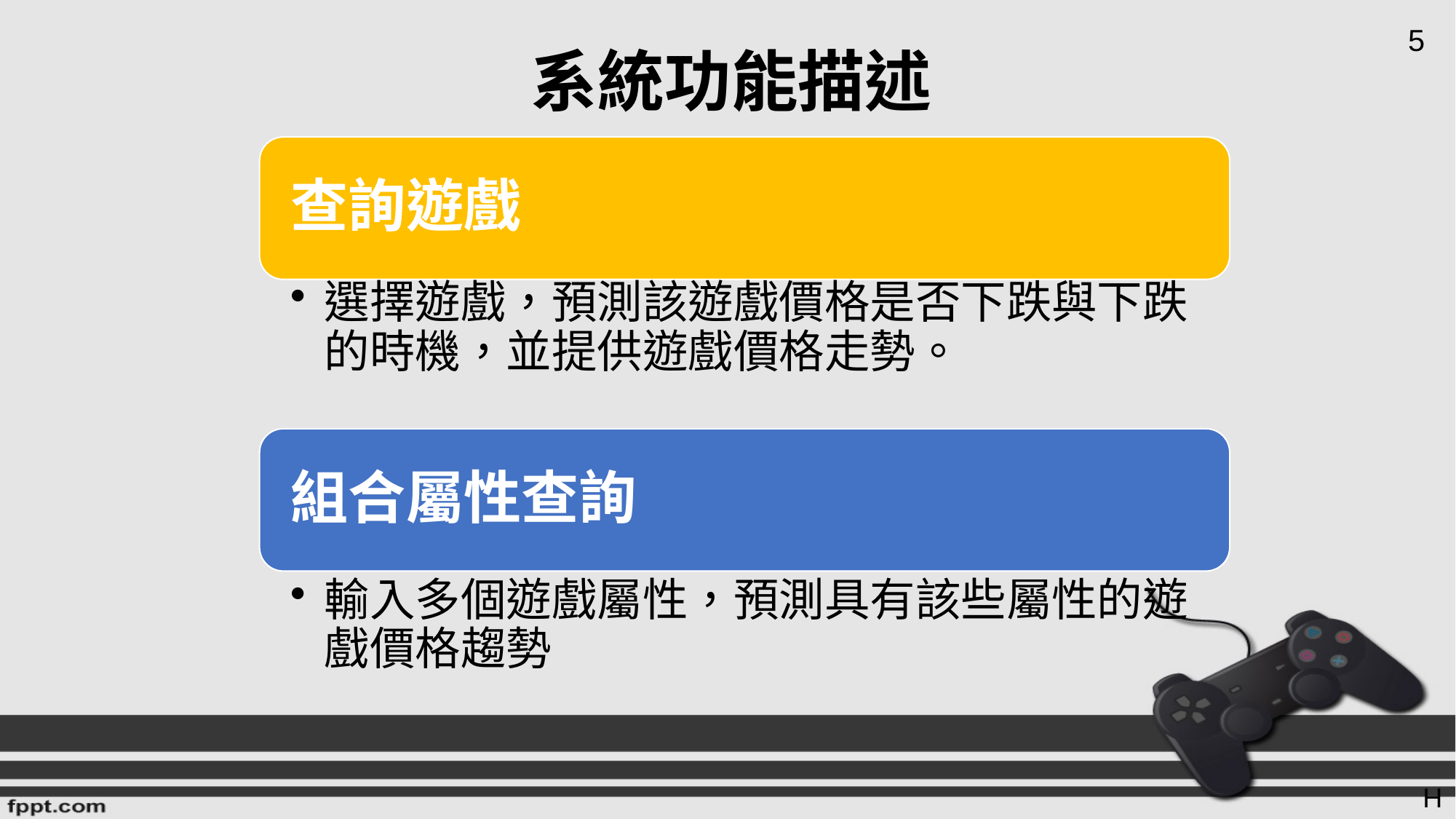

# 系統功能描述
5
查詢遊戲
選擇遊戲，預測該遊戲價格是否下跌與下跌的時機，並提供遊戲價格走勢。
組合屬性查詢
輸入多個遊戲屬性，預測具有該些屬性的遊戲價格趨勢
H